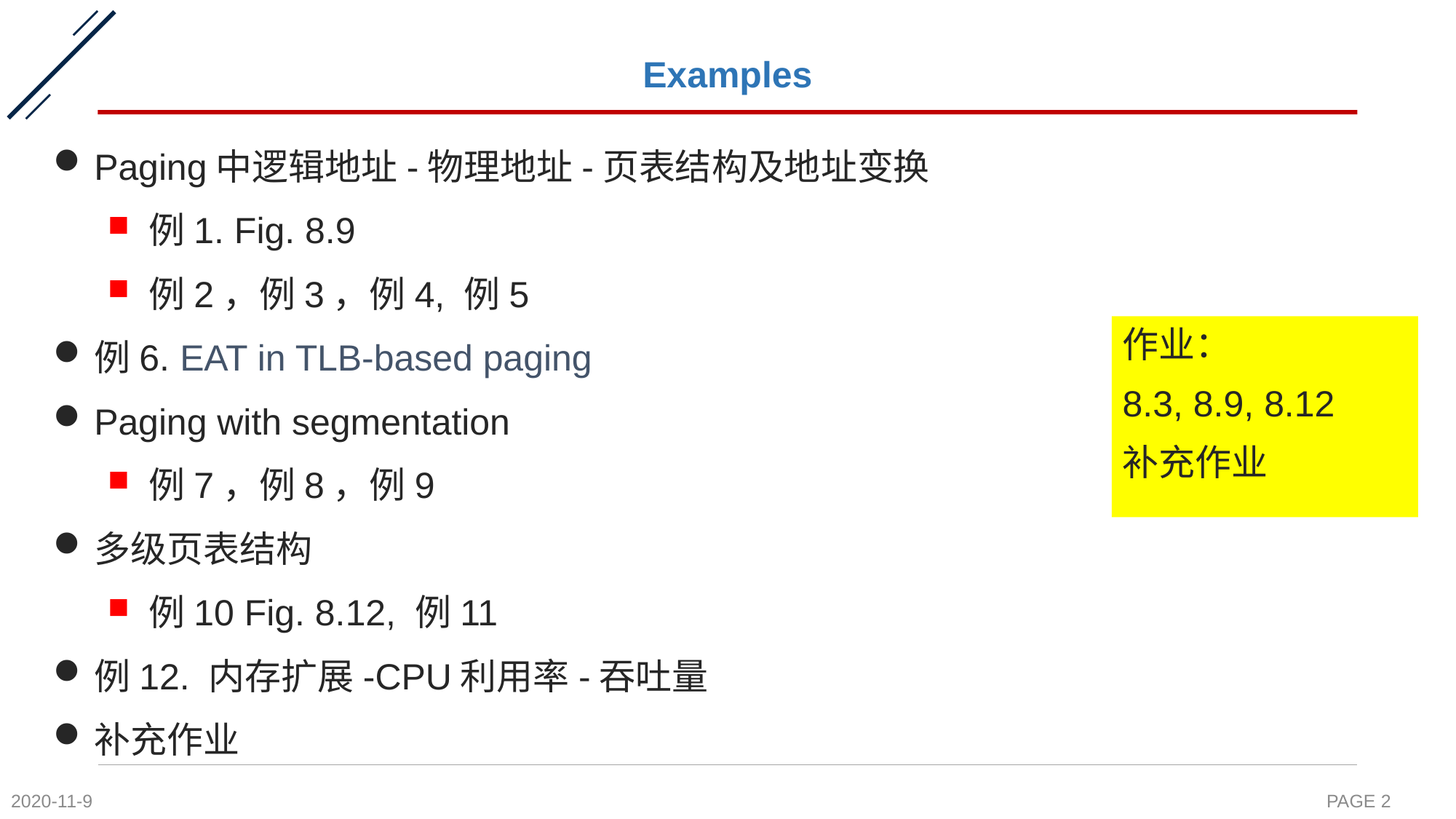

# Examples
Paging中逻辑地址-物理地址-页表结构及地址变换
例1. Fig. 8.9
例2，例3，例4, 例5
例6. EAT in TLB-based paging
Paging with segmentation
例7，例8，例9
多级页表结构
例10 Fig. 8.12, 例11
例12. 内存扩展-CPU利用率-吞吐量
补充作业
作业：
8.3, 8.9, 8.12
补充作业
2020-11-9
PAGE 2